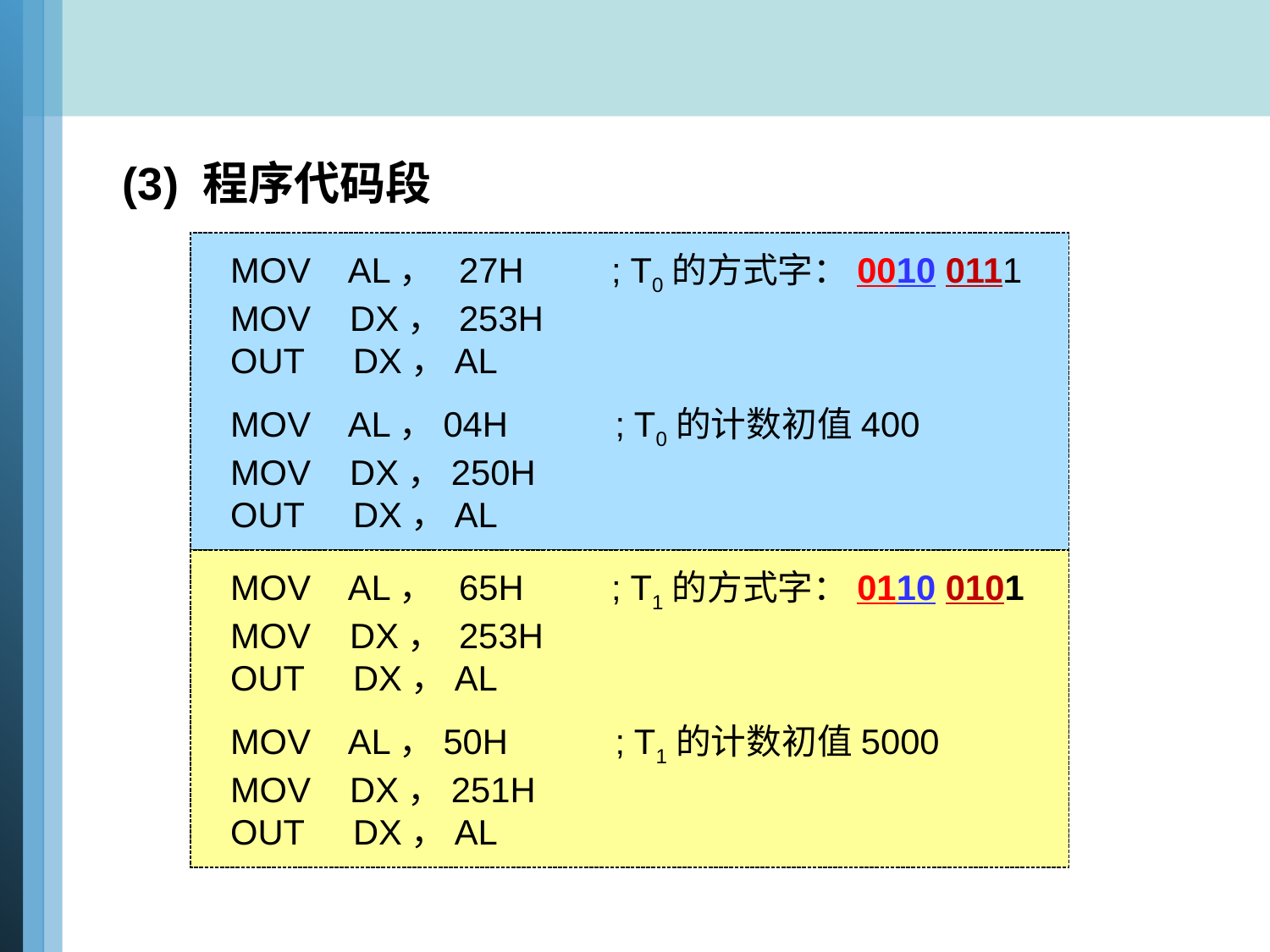

(3) 程序代码段
MOV    AL，  27H         ; T0的方式字：0010 0111
MOV    DX， 253H
OUT     DX，AL
MOV    AL，04H           ; T0的计数初值400
MOV    DX，250H
OUT     DX，AL
MOV    AL，  65H         ; T1的方式字：0110 0101
MOV    DX， 253H
OUT     DX，AL
MOV    AL，50H           ; T1的计数初值5000
MOV    DX，251H
OUT     DX，AL
58